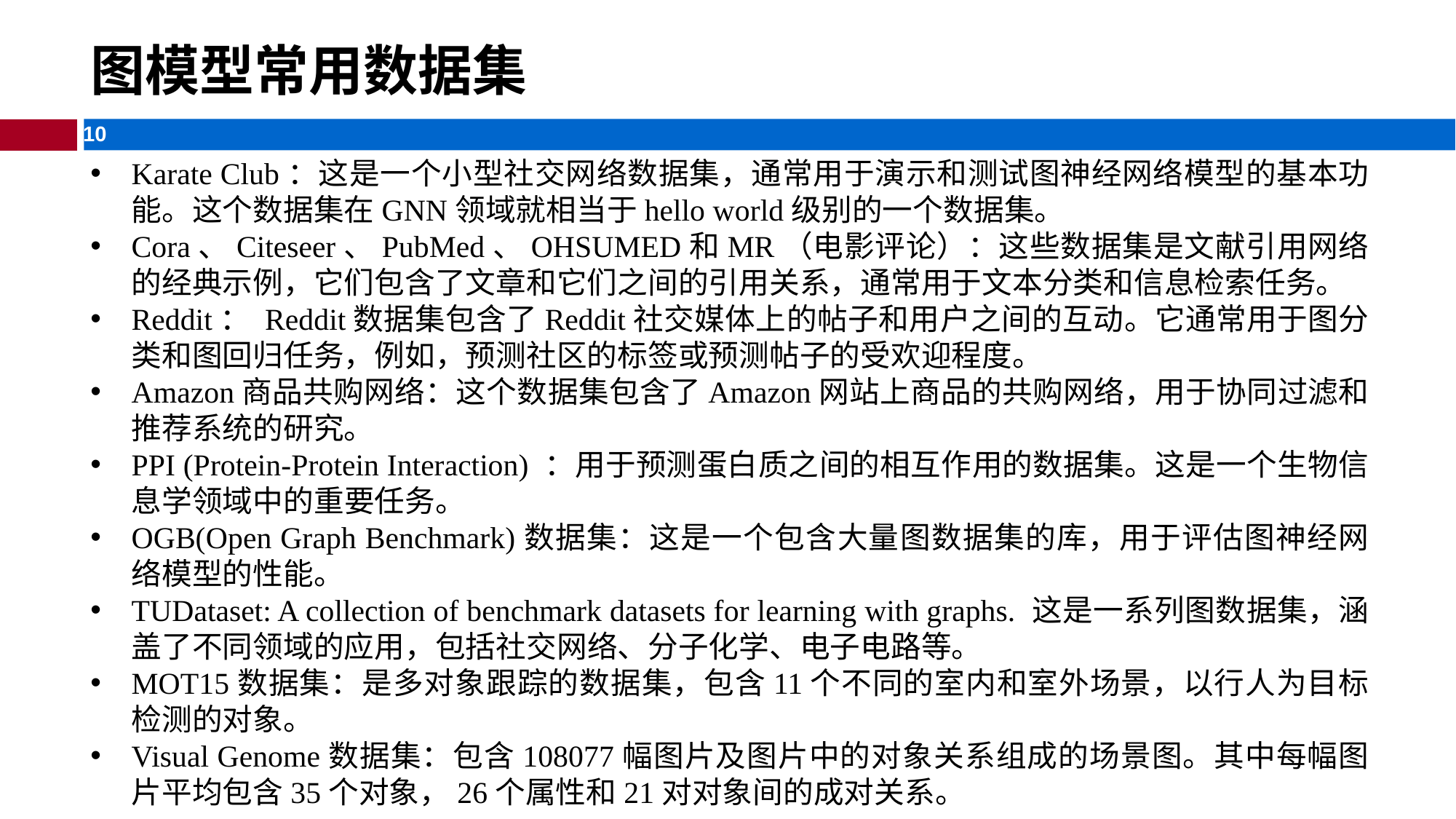

# 图模型常用数据集
Karate Club：这是一个小型社交网络数据集，通常用于演示和测试图神经网络模型的基本功能。这个数据集在GNN领域就相当于hello world级别的一个数据集。
Cora、Citeseer、PubMed、OHSUMED和MR（电影评论）：这些数据集是文献引用网络的经典示例，它们包含了文章和它们之间的引用关系，通常用于文本分类和信息检索任务。
Reddit： Reddit数据集包含了Reddit社交媒体上的帖子和用户之间的互动。它通常用于图分类和图回归任务，例如，预测社区的标签或预测帖子的受欢迎程度。
Amazon商品共购网络：这个数据集包含了Amazon网站上商品的共购网络，用于协同过滤和推荐系统的研究。
PPI (Protein-Protein Interaction) ：用于预测蛋白质之间的相互作用的数据集。这是一个生物信息学领域中的重要任务。
OGB(Open Graph Benchmark)数据集：这是一个包含大量图数据集的库，用于评估图神经网络模型的性能。
TUDataset: A collection of benchmark datasets for learning with graphs. 这是一系列图数据集，涵盖了不同领域的应用，包括社交网络、分子化学、电子电路等。
MOT15数据集：是多对象跟踪的数据集，包含11个不同的室内和室外场景，以行人为目标检测的对象。
Visual Genome数据集：包含108077幅图片及图片中的对象关系组成的场景图。其中每幅图片平均包含35个对象，26个属性和21对对象间的成对关系。